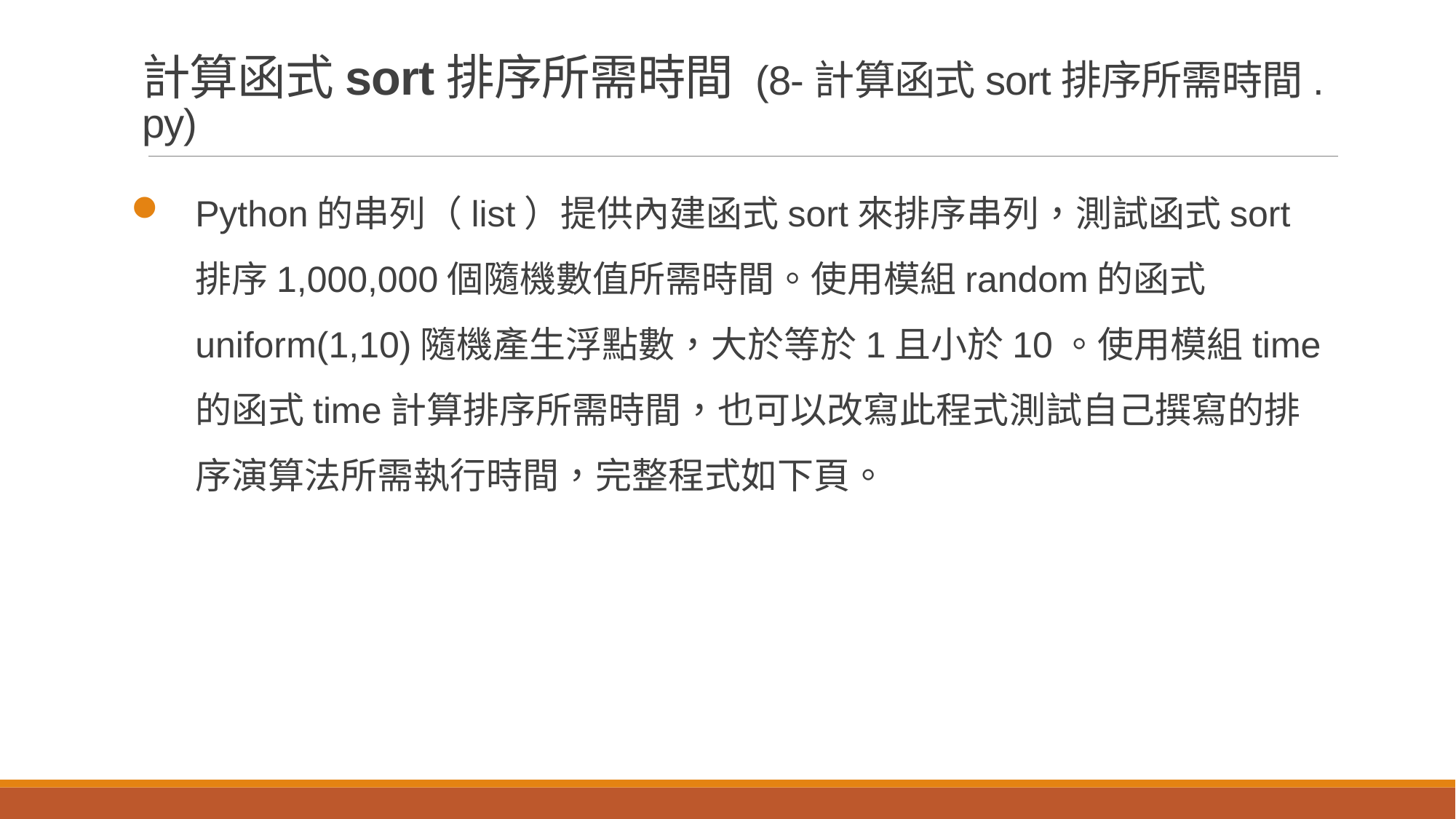

# 計算函式sort排序所需時間 (8-計算函式sort排序所需時間.py)
Python的串列（list）提供內建函式sort來排序串列，測試函式sort排序1,000,000個隨機數值所需時間。使用模組random的函式uniform(1,10)隨機產生浮點數，大於等於1且小於10。使用模組time的函式time計算排序所需時間，也可以改寫此程式測試自己撰寫的排序演算法所需執行時間，完整程式如下頁。